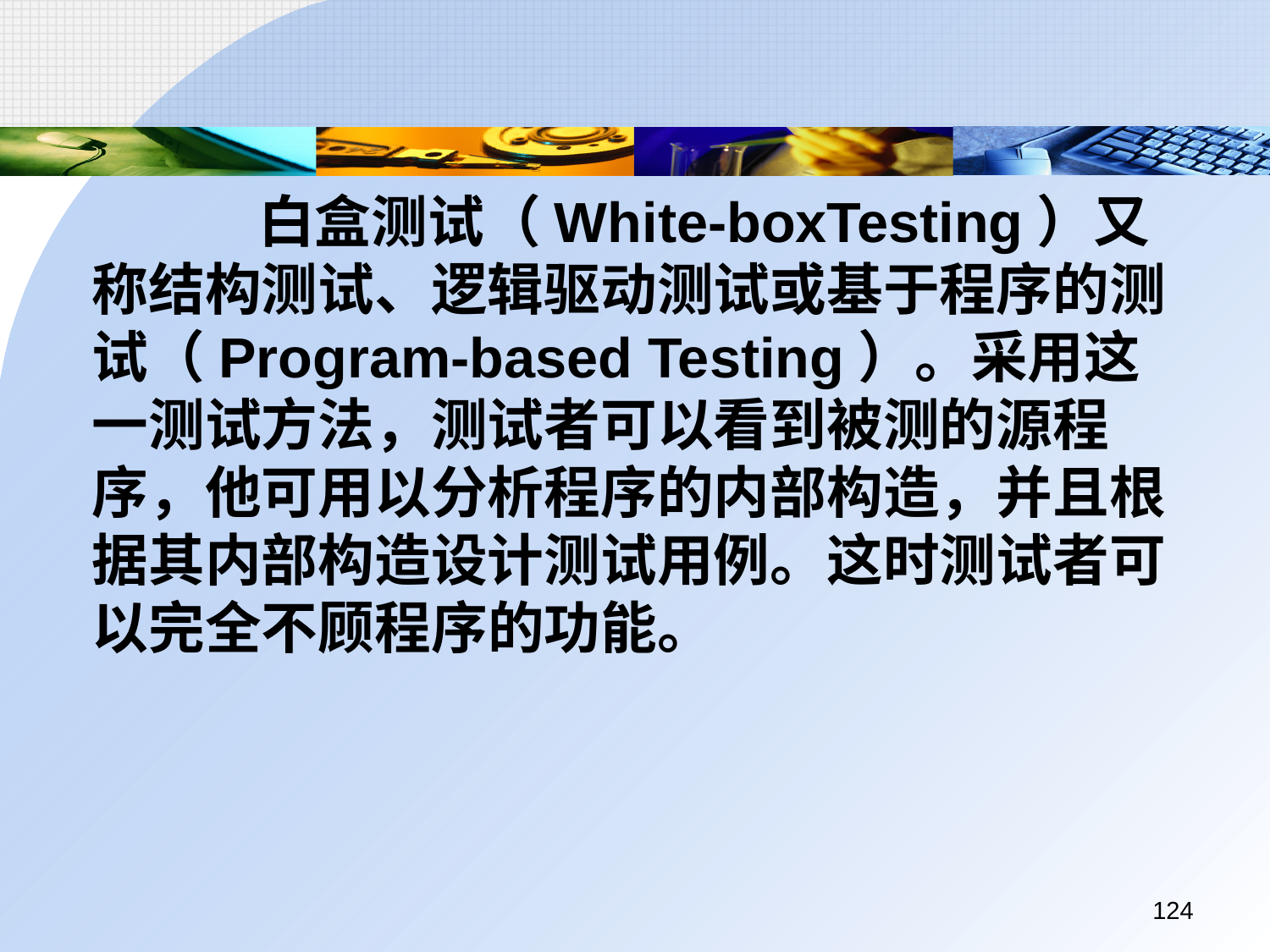

白盒测试（White-boxTesting）又称结构测试、逻辑驱动测试或基于程序的测试（Program-based Testing）。采用这一测试方法，测试者可以看到被测的源程序，他可用以分析程序的内部构造，并且根据其内部构造设计测试用例。这时测试者可以完全不顾程序的功能。

124